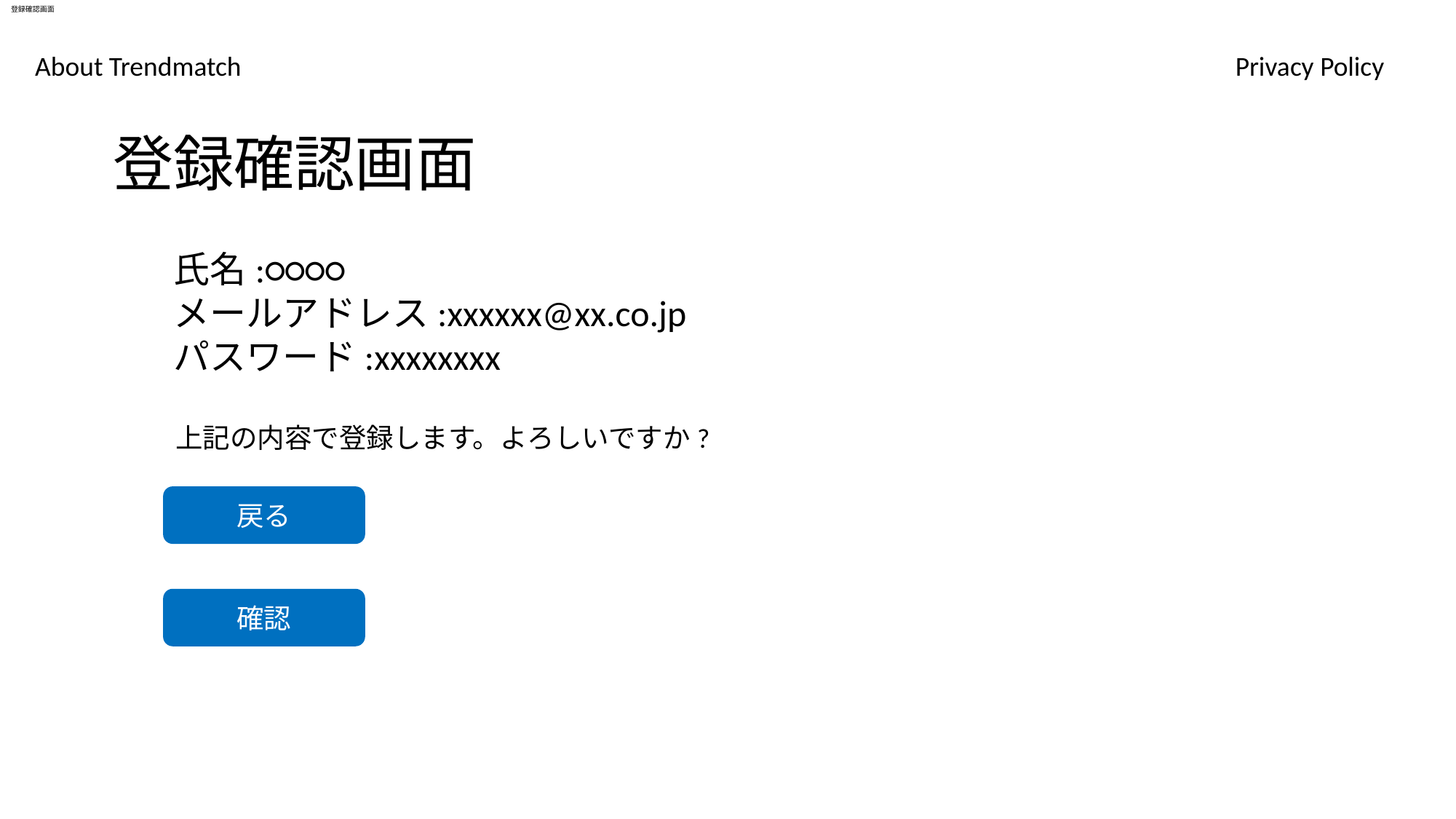

# 登録確認画面
About Trendmatch
Privacy Policy
登録確認画面
氏名:○○○○
メールアドレス:xxxxxx@xx.co.jp
パスワード:xxxxxxxx
上記の内容で登録します。よろしいですか?
戻る
確認